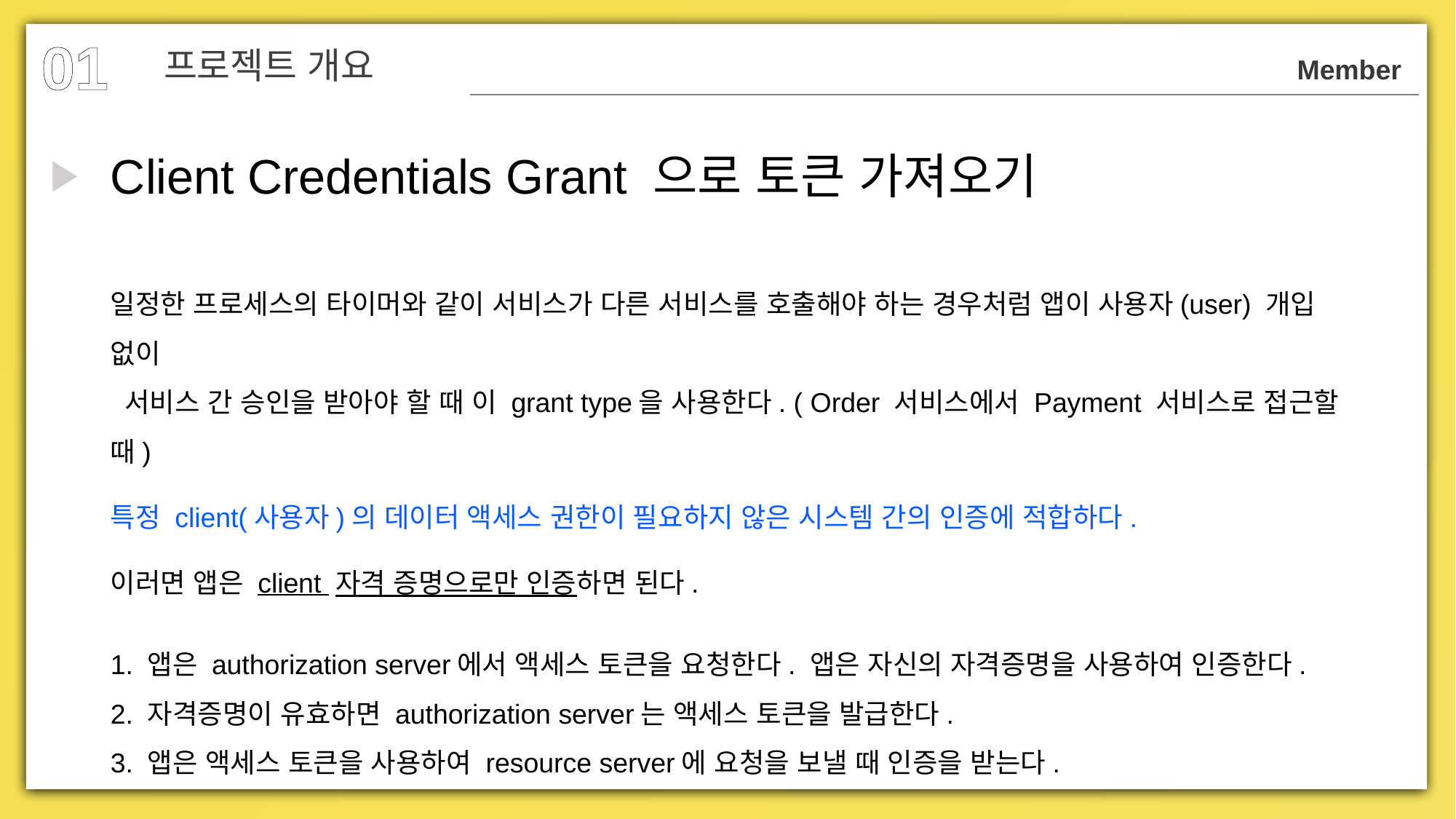

01

프로젝트 개요
Member
Client Credentials Grant 으로 토큰 가져오기
▶
일정한 프로세스의 타이머와 같이 서비스가 다른 서비스를 호출해야 하는 경우처럼 앱이 사용자(user) 개입 없이
 서비스 간 승인을 받아야 할 때 이 grant type을 사용한다. ( Order 서비스에서 Payment 서비스로 접근할 때)

특정 client(사용자)의 데이터 액세스 권한이 필요하지 않은 시스템 간의 인증에 적합하다.

이러면 앱은 client 자격 증명으로만 인증하면 된다.

1. 앱은 authorization server에서 액세스 토큰을 요청한다. 앱은 자신의 자격증명을 사용하여 인증한다.
2. 자격증명이 유효하면 authorization server는 액세스 토큰을 발급한다.
3. 앱은 액세스 토큰을 사용하여 resource server에 요청을 보낼 때 인증을 받는다.